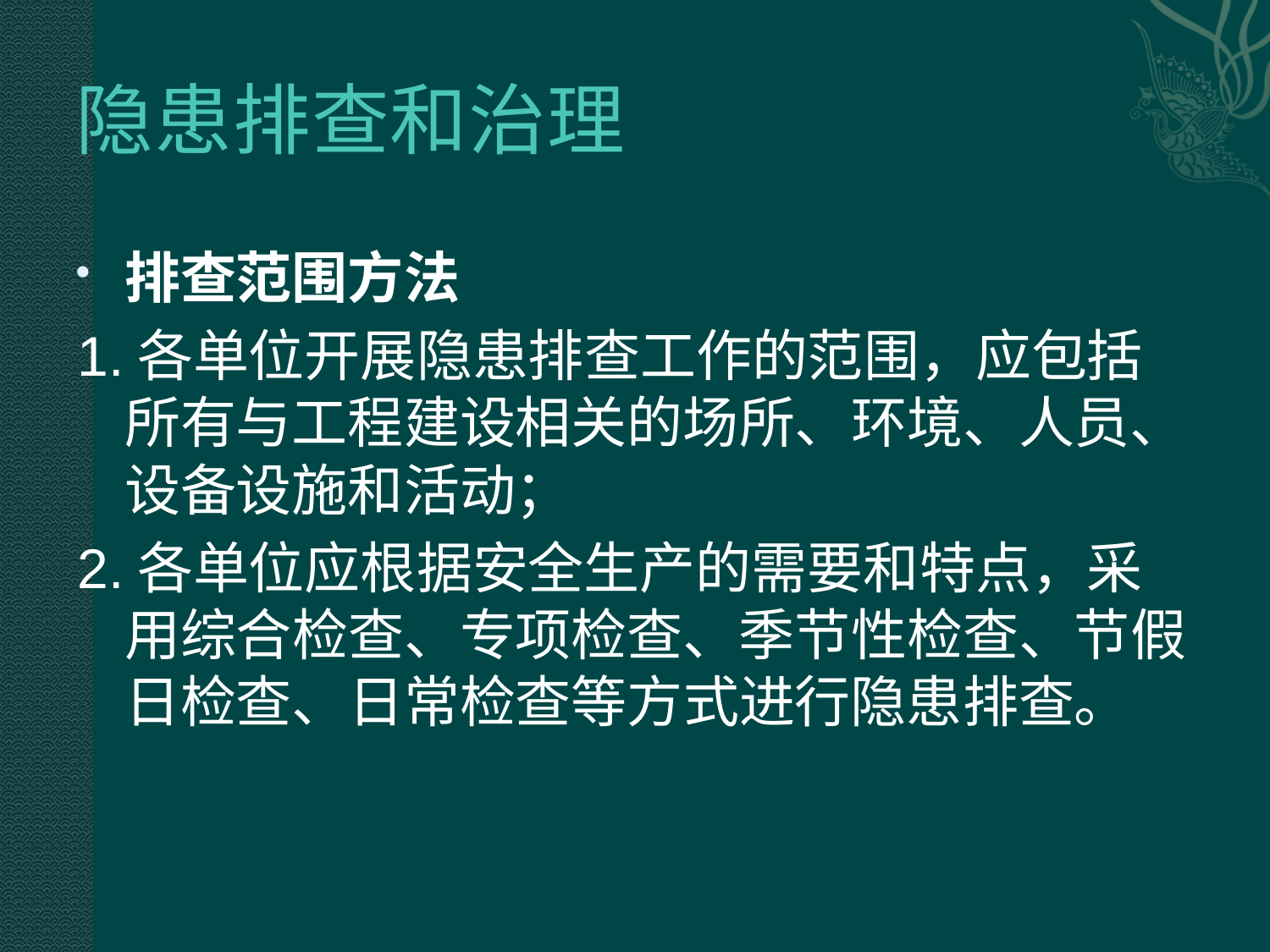

# 隐患排查和治理
排查范围方法
1.各单位开展隐患排查工作的范围，应包括所有与工程建设相关的场所、环境、人员、设备设施和活动；
2.各单位应根据安全生产的需要和特点，采用综合检查、专项检查、季节性检查、节假日检查、日常检查等方式进行隐患排查。